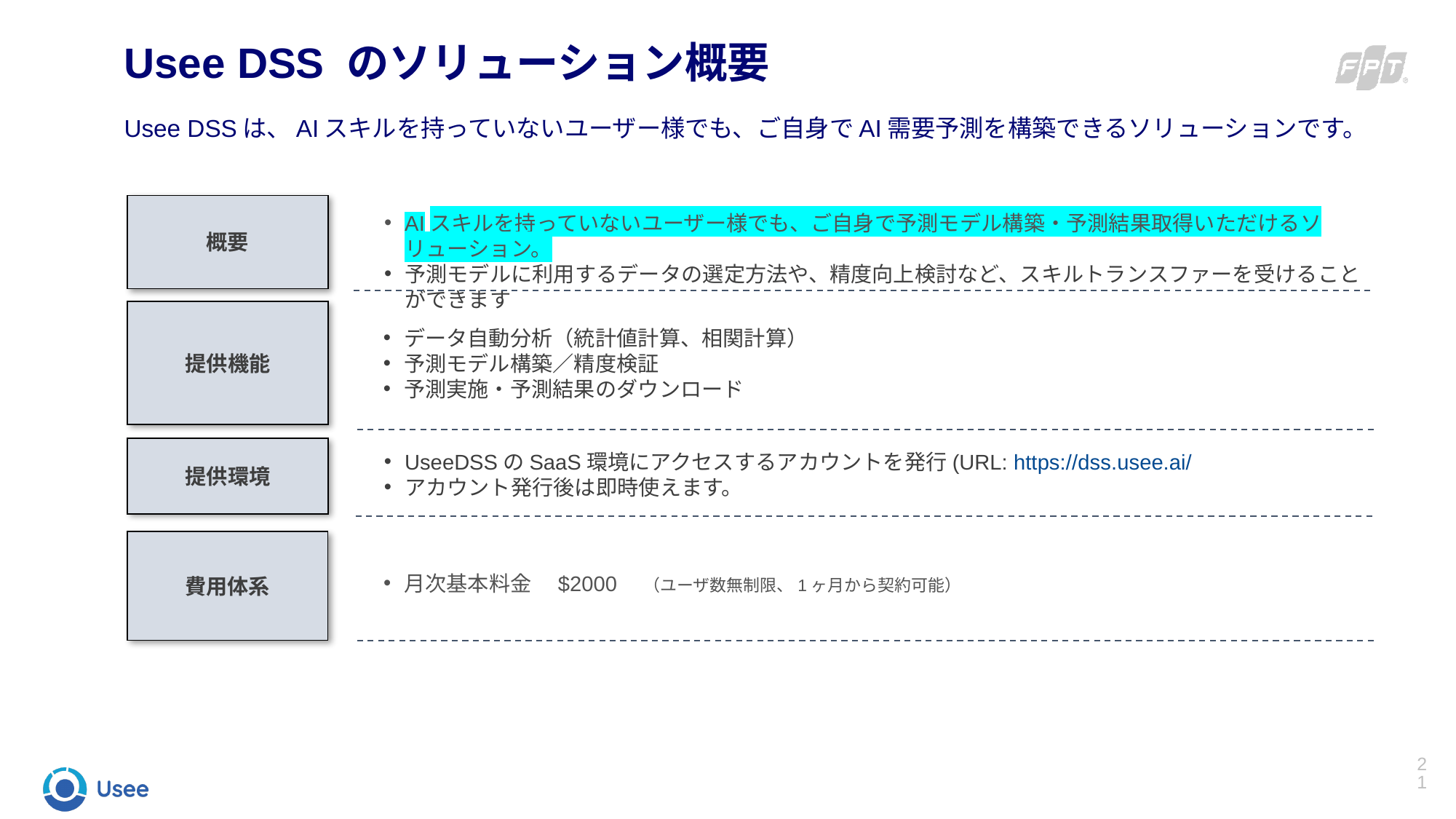

Usee DSS のソリューション概要
Usee DSSは、AIスキルを持っていないユーザー様でも、ご自身でAI需要予測を構築できるソリューションです。
概要
AIスキルを持っていないユーザー様でも、ご自身で予測モデル構築・予測結果取得いただけるソリューション。
予測モデルに利用するデータの選定方法や、精度向上検討など、スキルトランスファーを受けることができます
提供機能
データ自動分析（統計値計算、相関計算）
予測モデル構築／精度検証
予測実施・予測結果のダウンロード
UseeDSSのSaaS環境にアクセスするアカウントを発行(URL: https://dss.usee.ai/
アカウント発行後は即時使えます。
提供環境
月次基本料金　$2000　（ユーザ数無制限、1ヶ月から契約可能）
費用体系
21